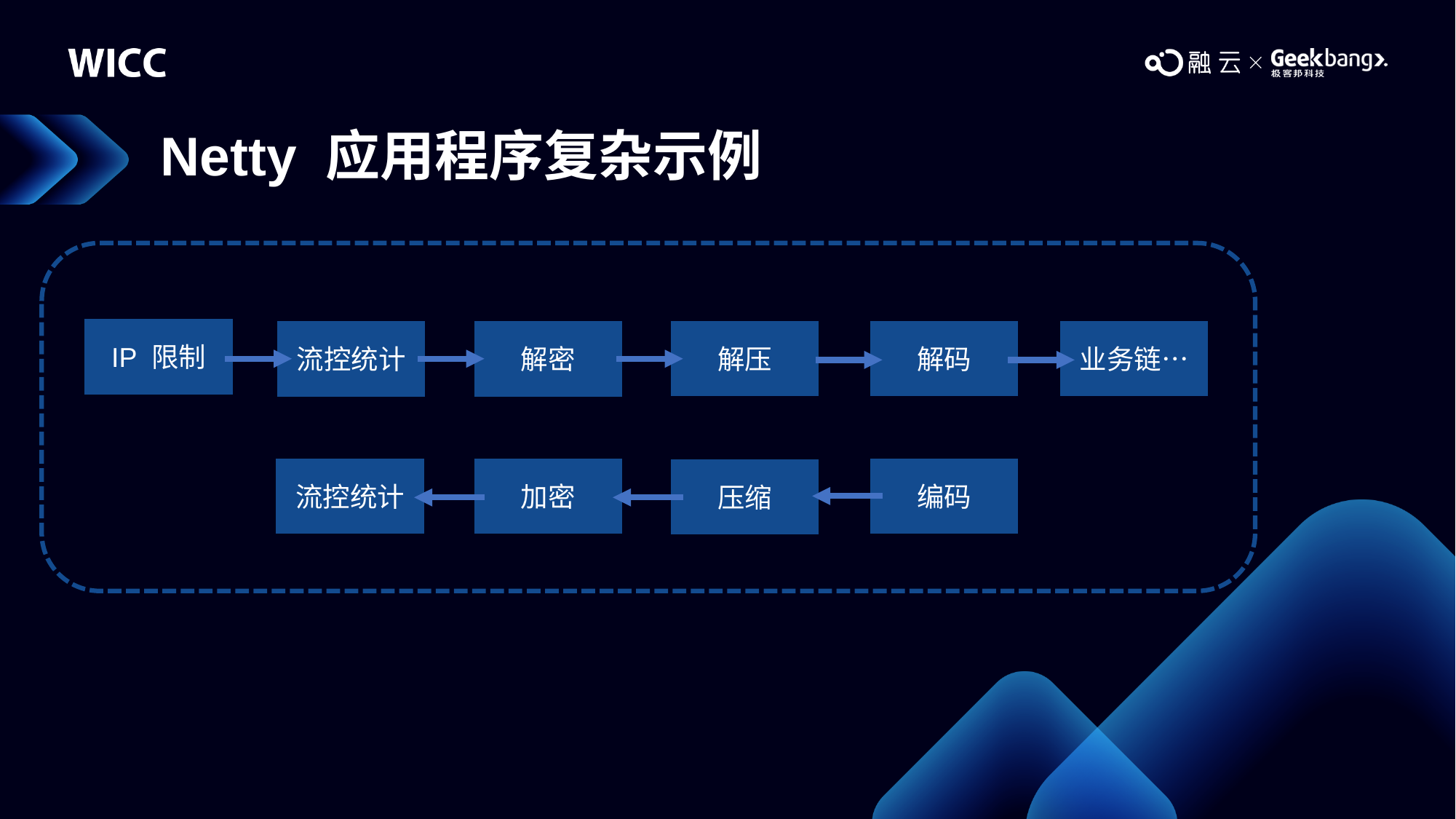

# Netty 应用程序复杂示例

IP 限制
解压
解码
业务链…
流控统计
解密
编码
流控统计
加密
压缩